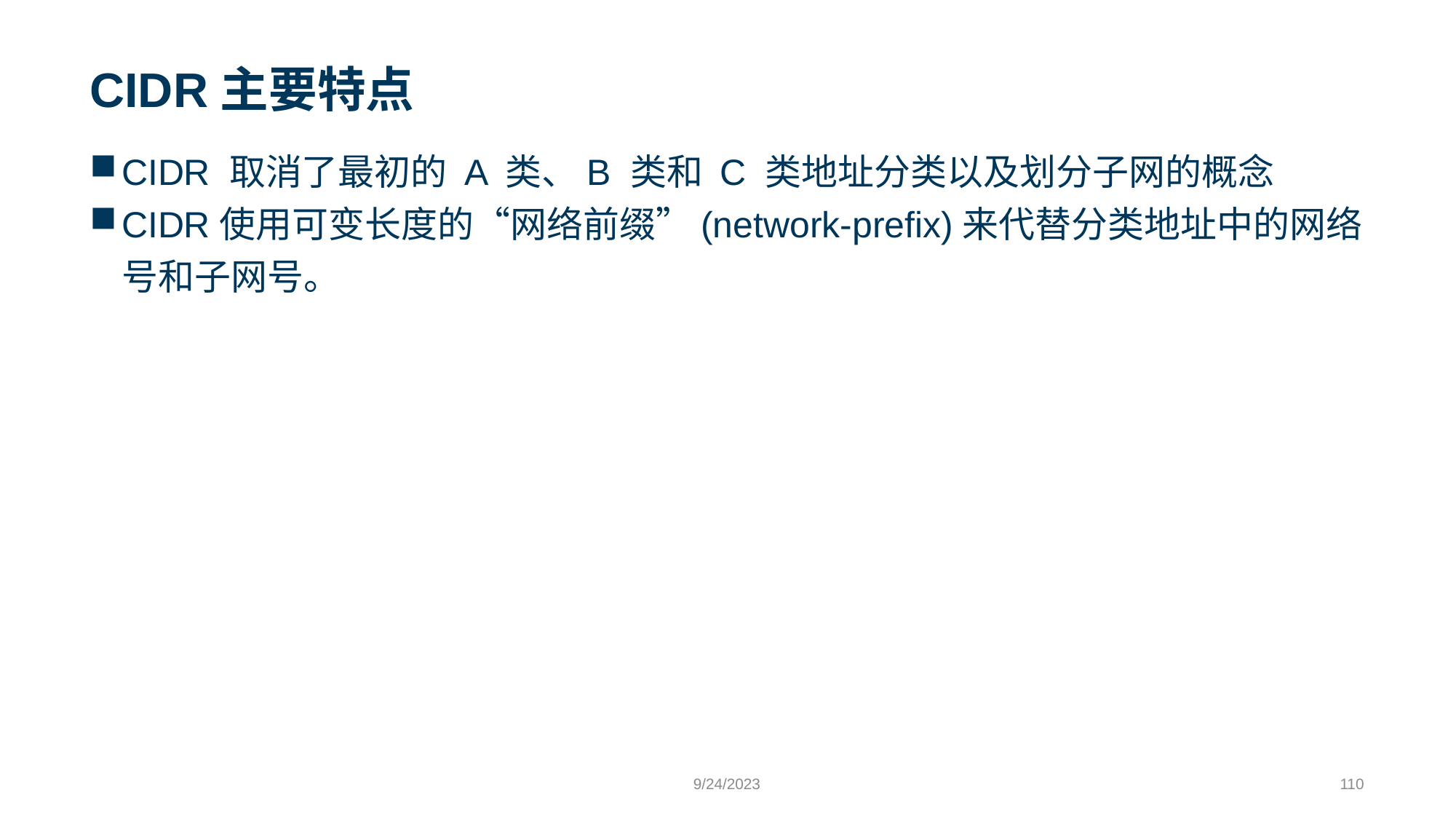

# CIDR主要特点
CIDR 取消了最初的 A 类、B 类和 C 类地址分类以及划分子网的概念
CIDR使用可变长度的“网络前缀”(network-prefix)来代替分类地址中的网络号和子网号。

9/24/2023
110